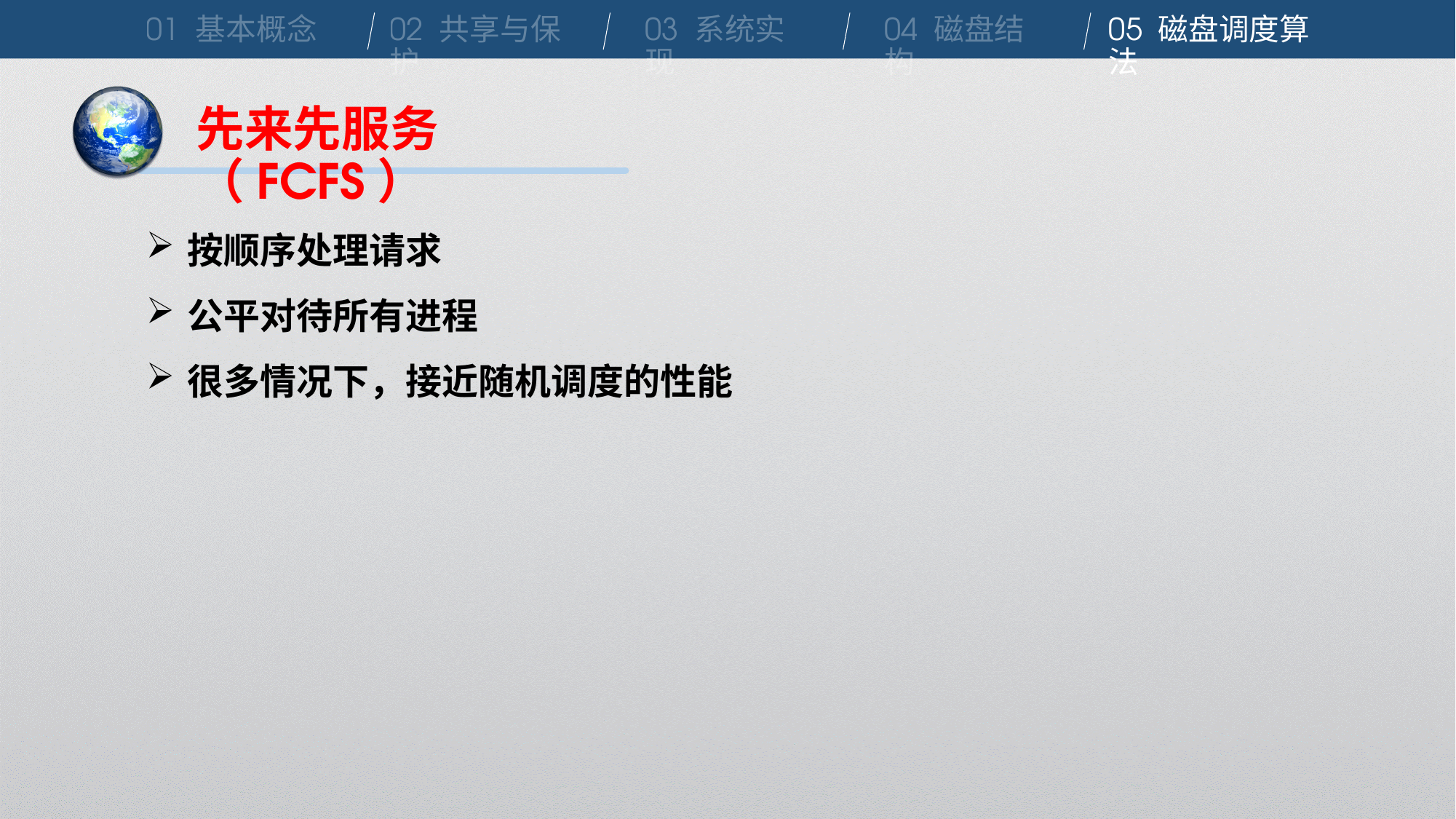

01 基本概念
02 共享与保护
03 系统实现
04 磁盘结构
05 磁盘调度算法
先来先服务（FCFS）
按顺序处理请求
公平对待所有进程
很多情况下，接近随机调度的性能